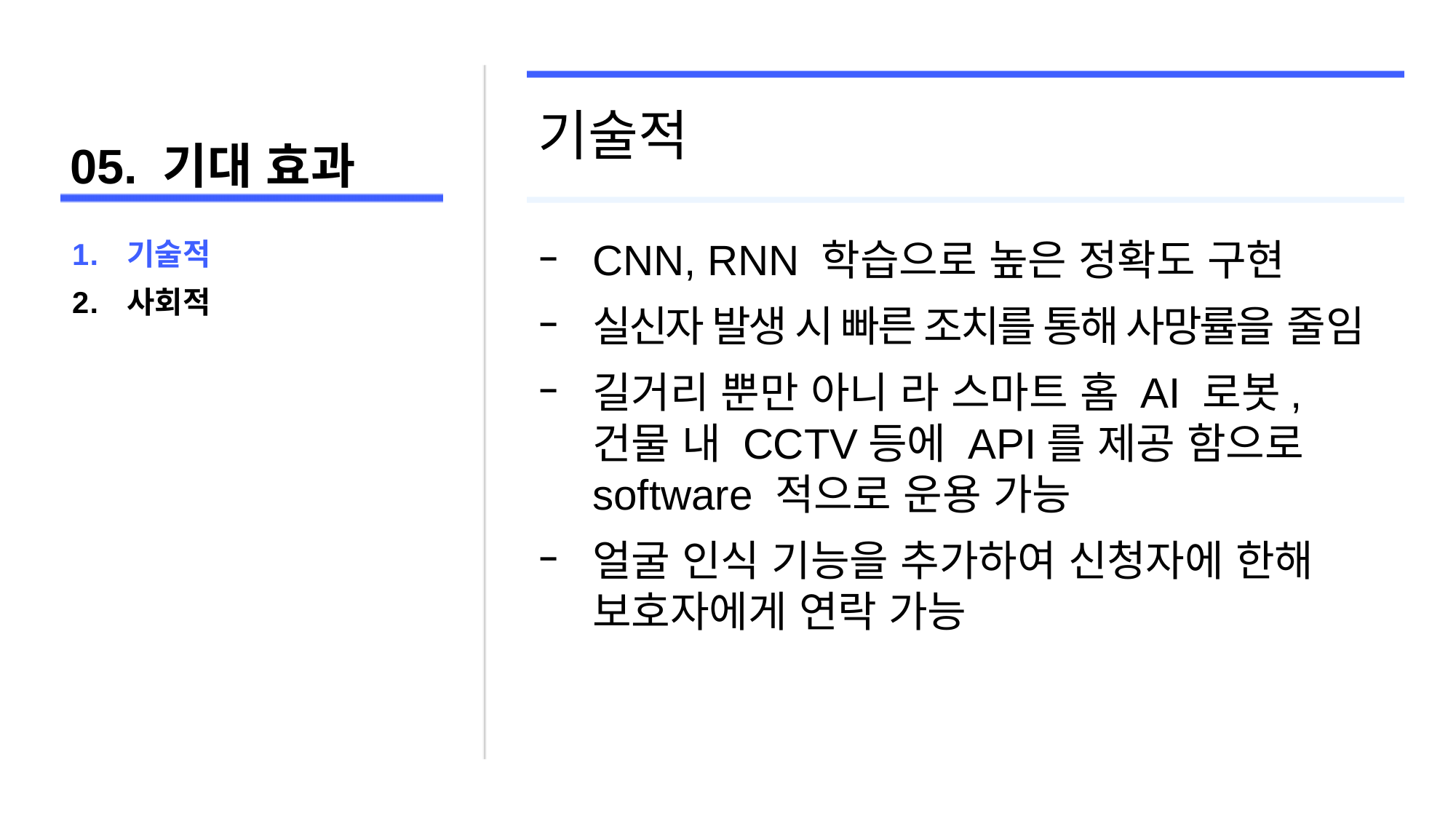

# 05. 기대 효과
기술적
CNN, RNN 학습으로 높은 정확도 구현
실신자 발생 시 빠른 조치를 통해 사망률을 줄임
길거리 뿐만 아니 라 스마트 홈 AI 로봇, 건물 내 CCTV등에 API를 제공 함으로 software 적으로 운용 가능
얼굴 인식 기능을 추가하여 신청자에 한해 보호자에게 연락 가능
기술적
사회적